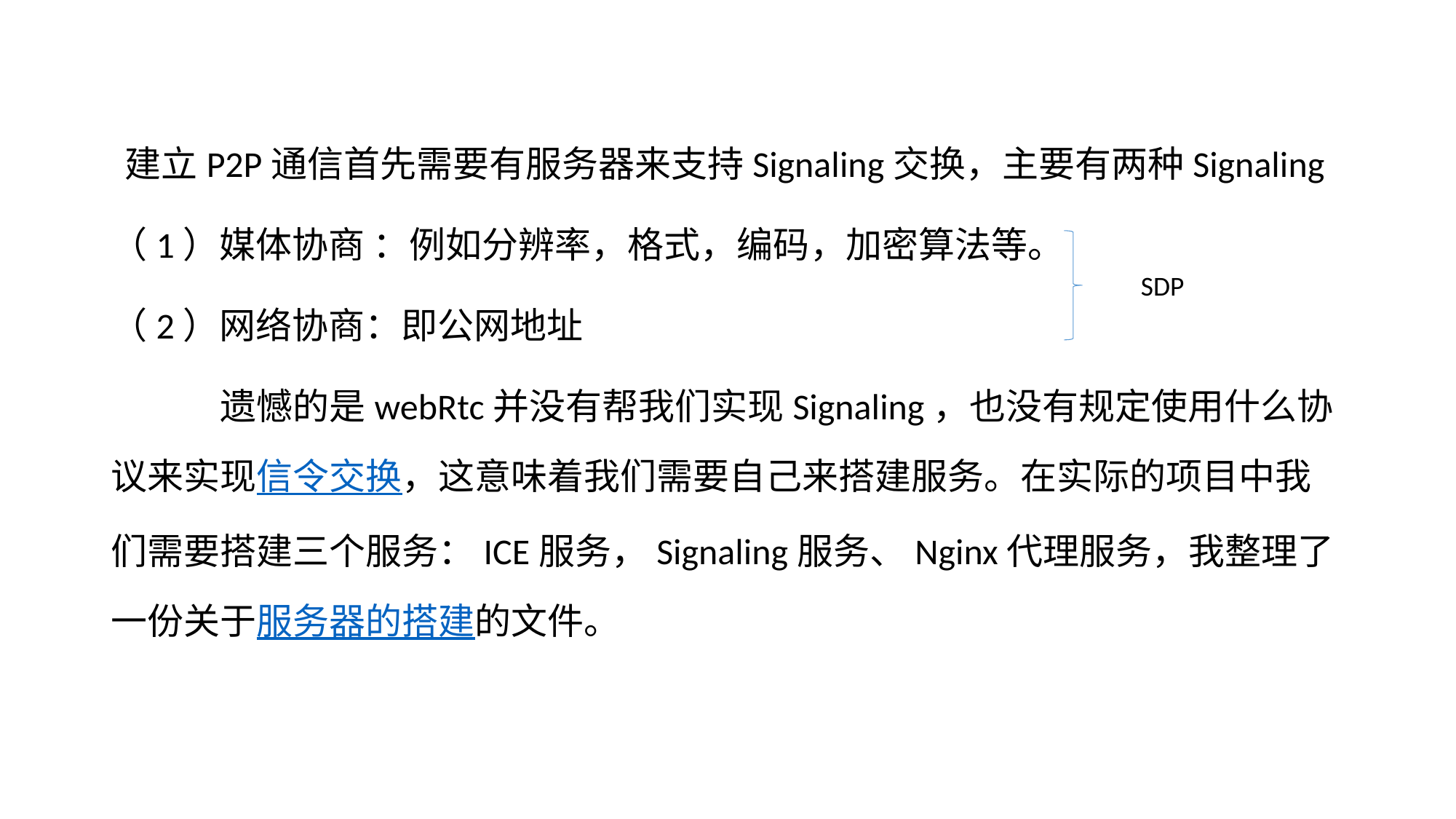

建立P2P通信首先需要有服务器来支持Signaling交换，主要有两种Signaling
（1）媒体协商 ：例如分辨率，格式，编码，加密算法等。
（2）网络协商：即公网地址
	遗憾的是webRtc并没有帮我们实现Signaling，也没有规定使用什么协议来实现信令交换，这意味着我们需要自己来搭建服务。在实际的项目中我们需要搭建三个服务：ICE服务，Signaling服务、Nginx代理服务，我整理了一份关于服务器的搭建的文件。

SDP